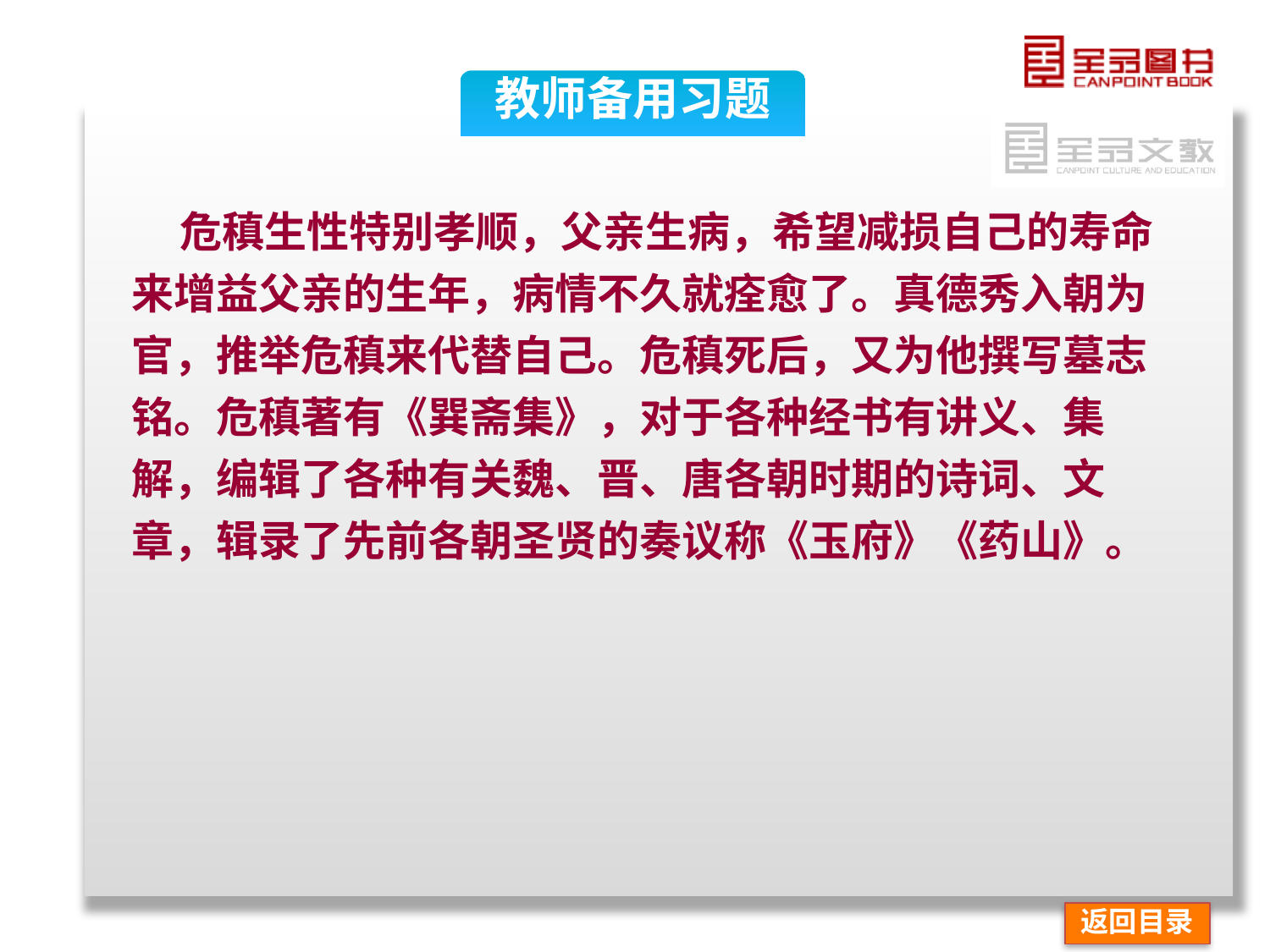

教师备用习题
    危稹生性特别孝顺，父亲生病，希望减损自己的寿命来增益父亲的生年，病情不久就痊愈了。真德秀入朝为官，推举危稹来代替自己。危稹死后，又为他撰写墓志铭。危稹著有《巽斋集》，对于各种经书有讲义、集解，编辑了各种有关魏、晋、唐各朝时期的诗词、文章，辑录了先前各朝圣贤的奏议称《玉府》《药山》。

返回目录